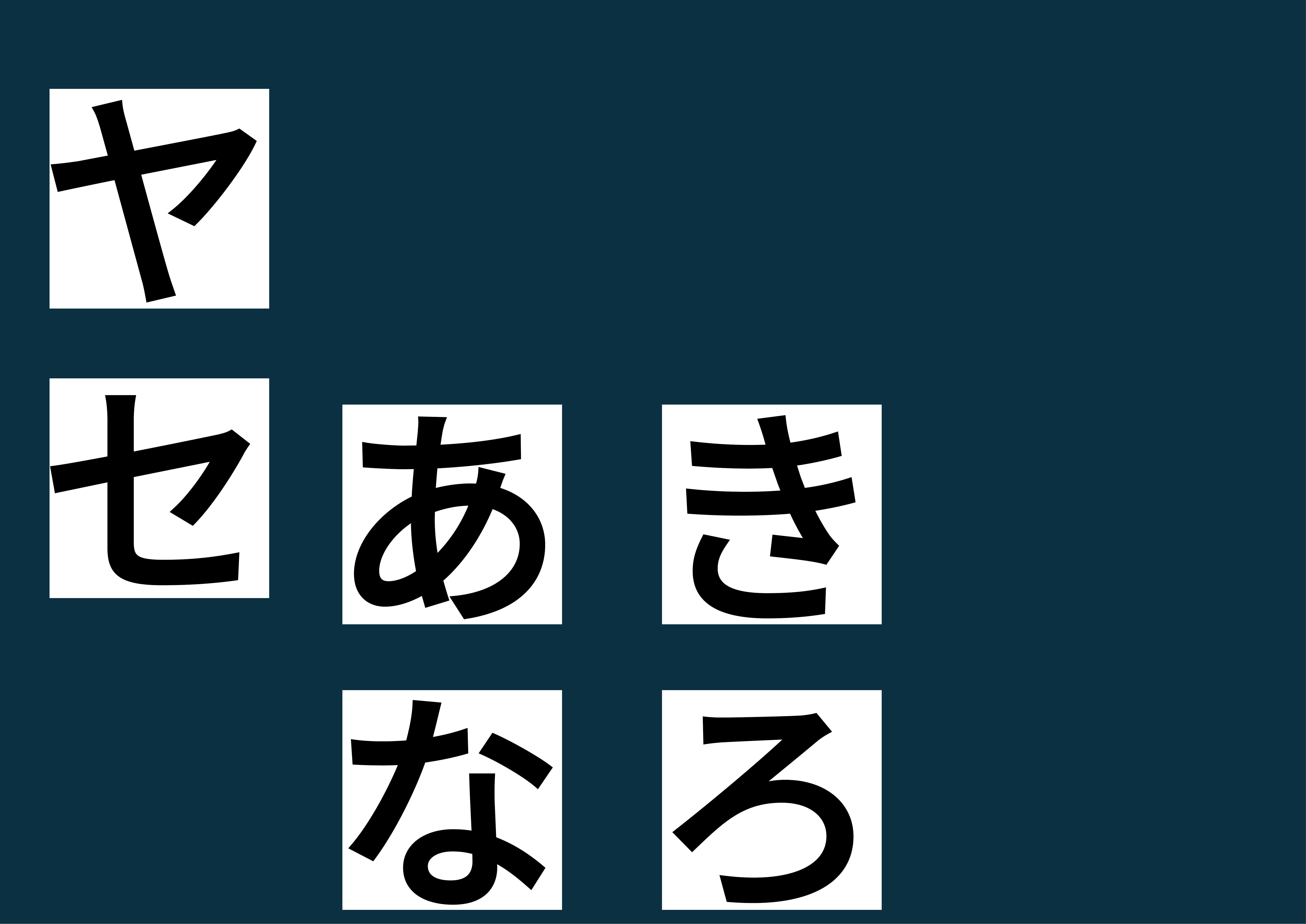

ウ
の

ぬ
ね

を
ひ

ん
え

ヤ
ヱ

セ
ツ
チ
タ
き
あ

サ
ろ
な
ネ